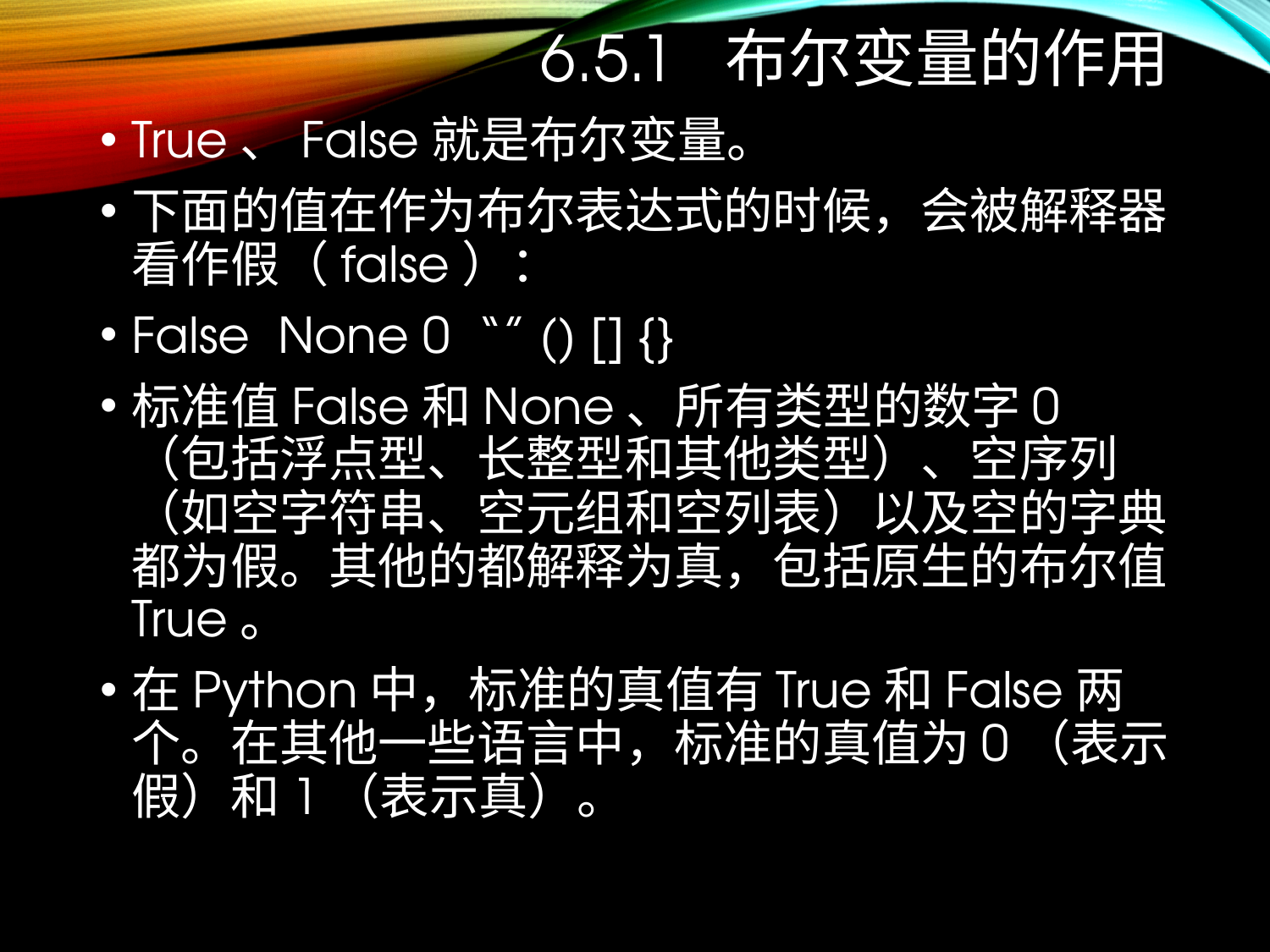

# 6.5.1  布尔变量的作用
True、False就是布尔变量。
下面的值在作为布尔表达式的时候，会被解释器看作假（false）：
False  None 0  “” () [] {}
标准值False和None、所有类型的数字0（包括浮点型、长整型和其他类型）、空序列（如空字符串、空元组和空列表）以及空的字典都为假。其他的都解释为真，包括原生的布尔值True。
在Python中，标准的真值有True和False两个。在其他一些语言中，标准的真值为0（表示假）和1（表示真）。